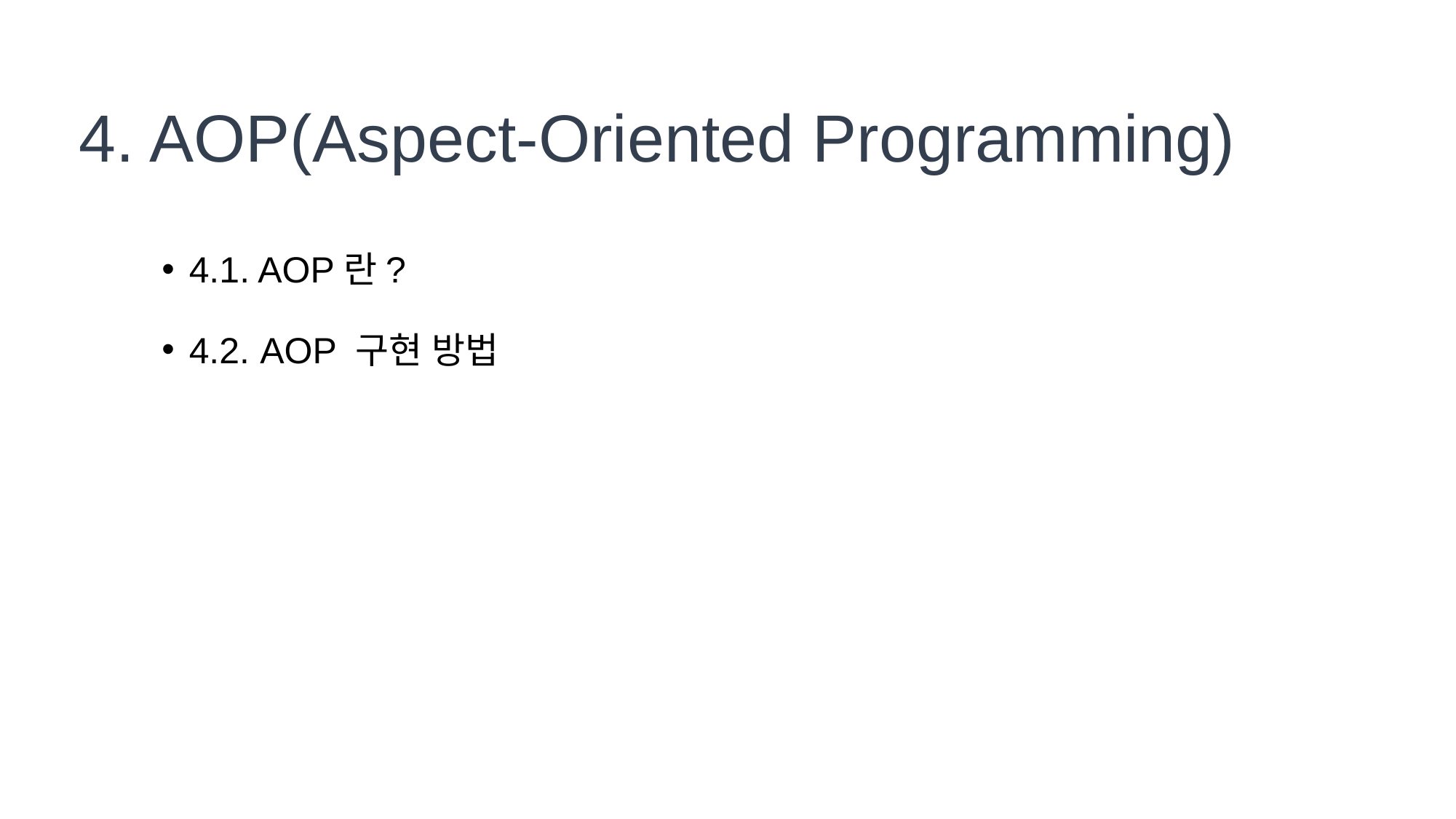

# 4. AOP(Aspect-Oriented Programming)
4.1. AOP란?
4.2. AOP 구현 방법